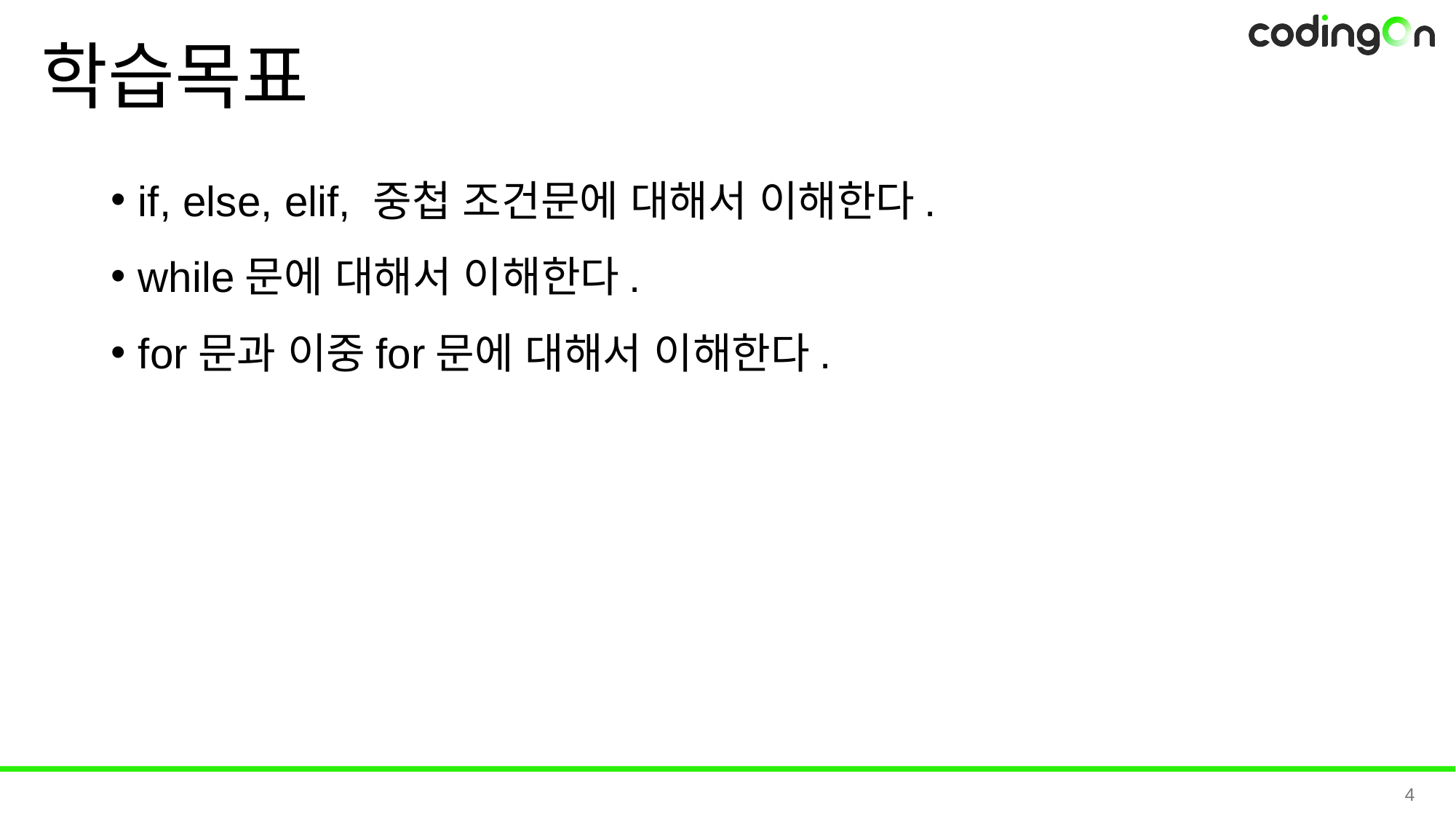

# 학습목표
if, else, elif, 중첩 조건문에 대해서 이해한다.
while문에 대해서 이해한다.
for문과 이중for문에 대해서 이해한다.
4